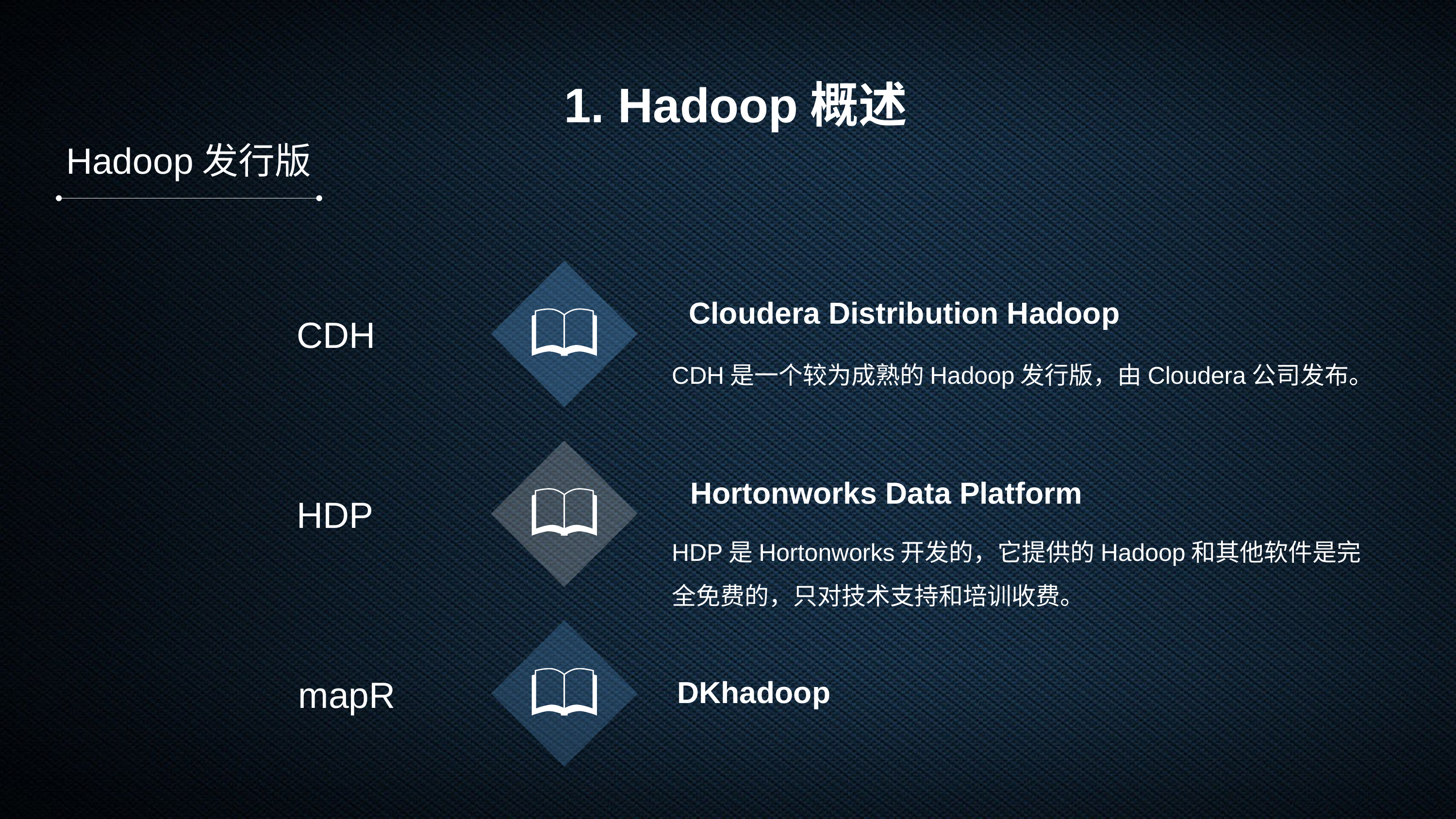

1. Hadoop概述
Hadoop发行版

Cloudera Distribution Hadoop
CDH
CDH是一个较为成熟的Hadoop发行版，由Cloudera公司发布。

Hortonworks Data Platform
HDP
HDP是Hortonworks开发的，它提供的Hadoop和其他软件是完全免费的，只对技术支持和培训收费。

mapR
DKhadoop